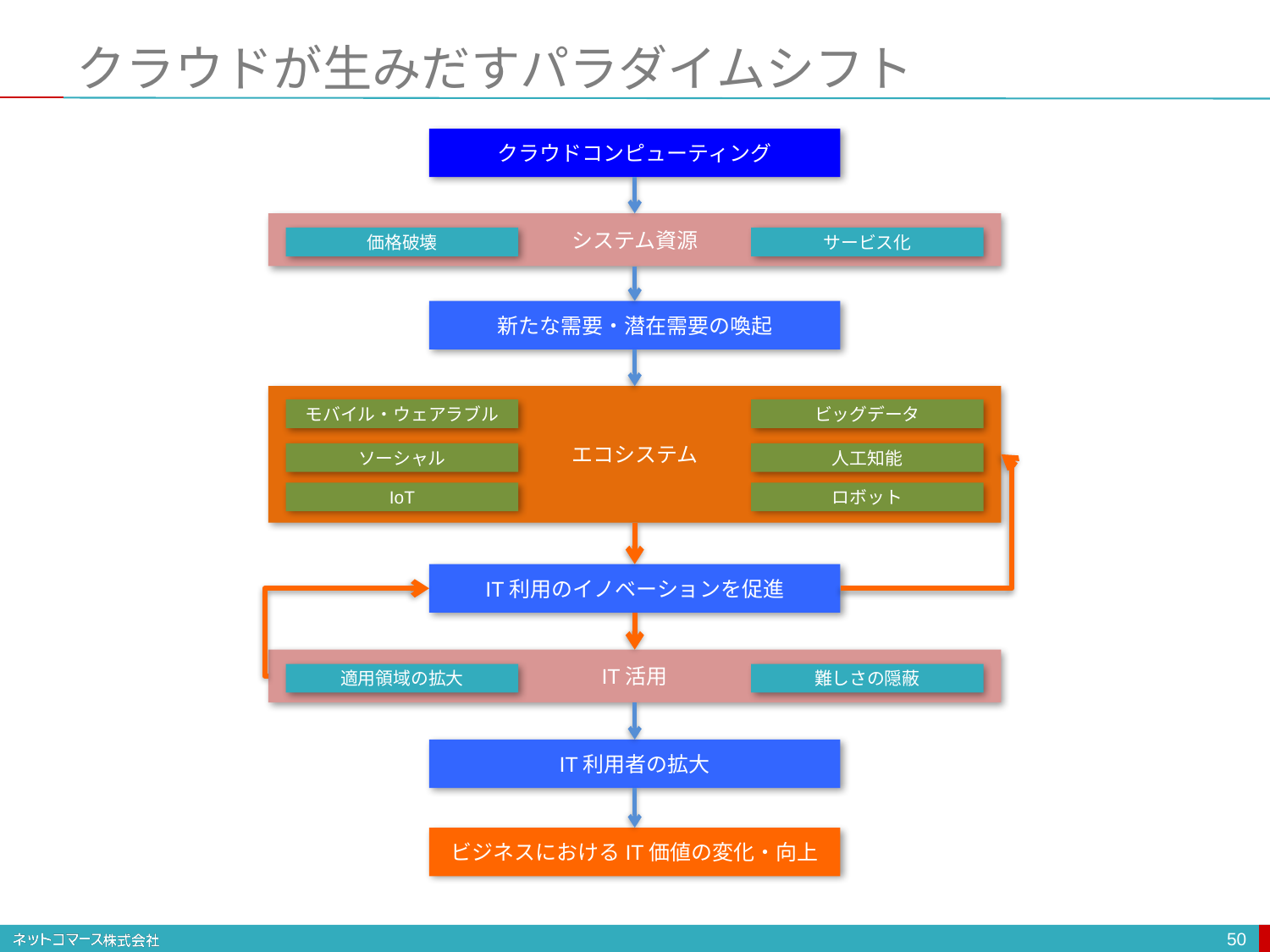

# クラウドが生みだすパラダイムシフト
クラウドコンピューティング
システム資源
価格破壊
サービス化
新たな需要・潜在需要の喚起
エコシステム
モバイル・ウェアラブル
ビッグデータ
ソーシャル
人工知能
IoT
ロボット
IT利用のイノベーションを促進
IT活用
適用領域の拡大
難しさの隠蔽
IT利用者の拡大
ビジネスにおけるIT価値の変化・向上
50